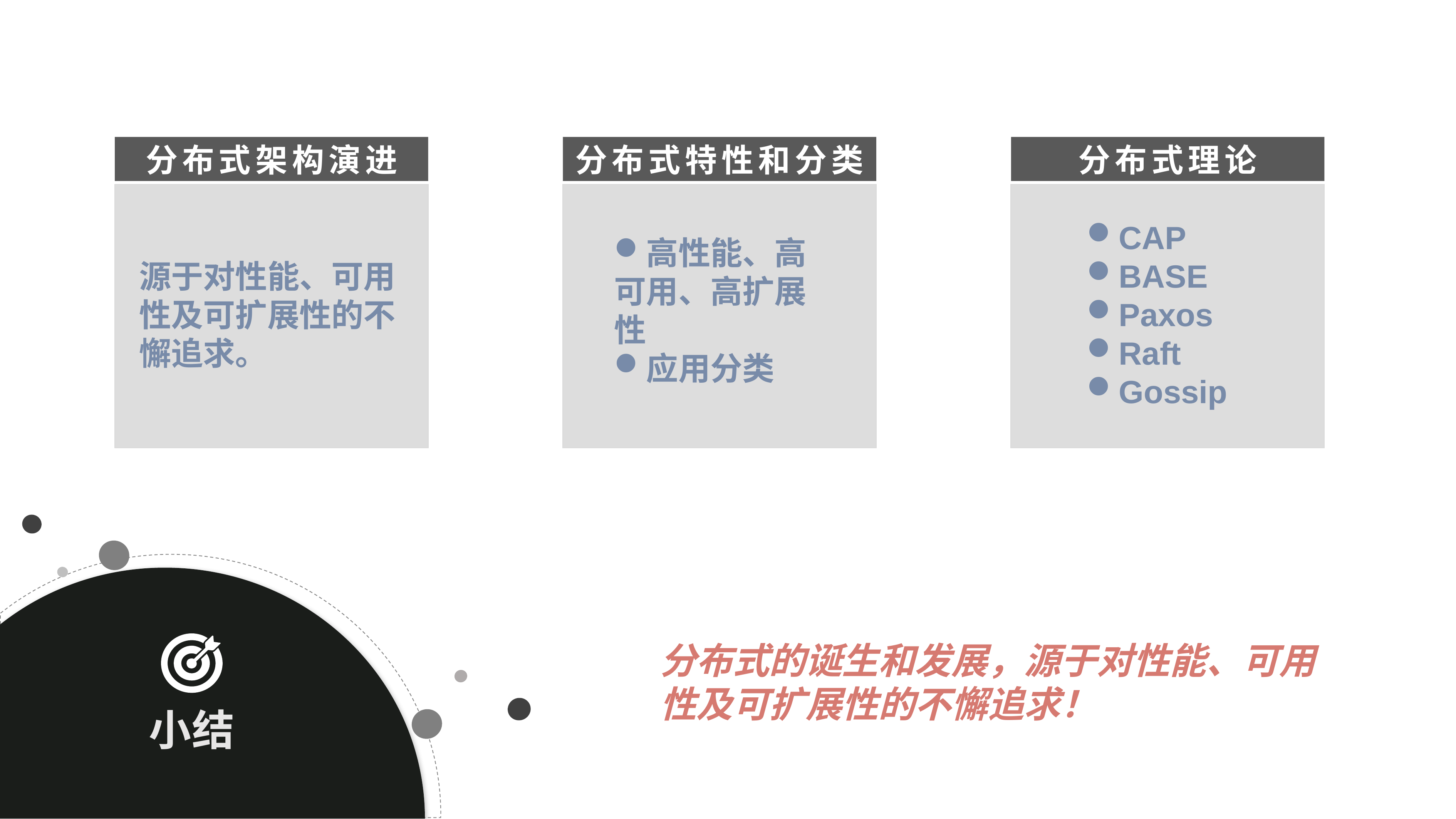

分布式架构演进
分布式特性和分类
分布式理论

CAP
BASE
Paxos
Raft
Gossip
高性能、高可用、高扩展性
应用分类
源于对性能、可用性及可扩展性的不懈追求。

小结

分布式的诞生和发展，源于对性能、可用性及可扩展性的不懈追求！